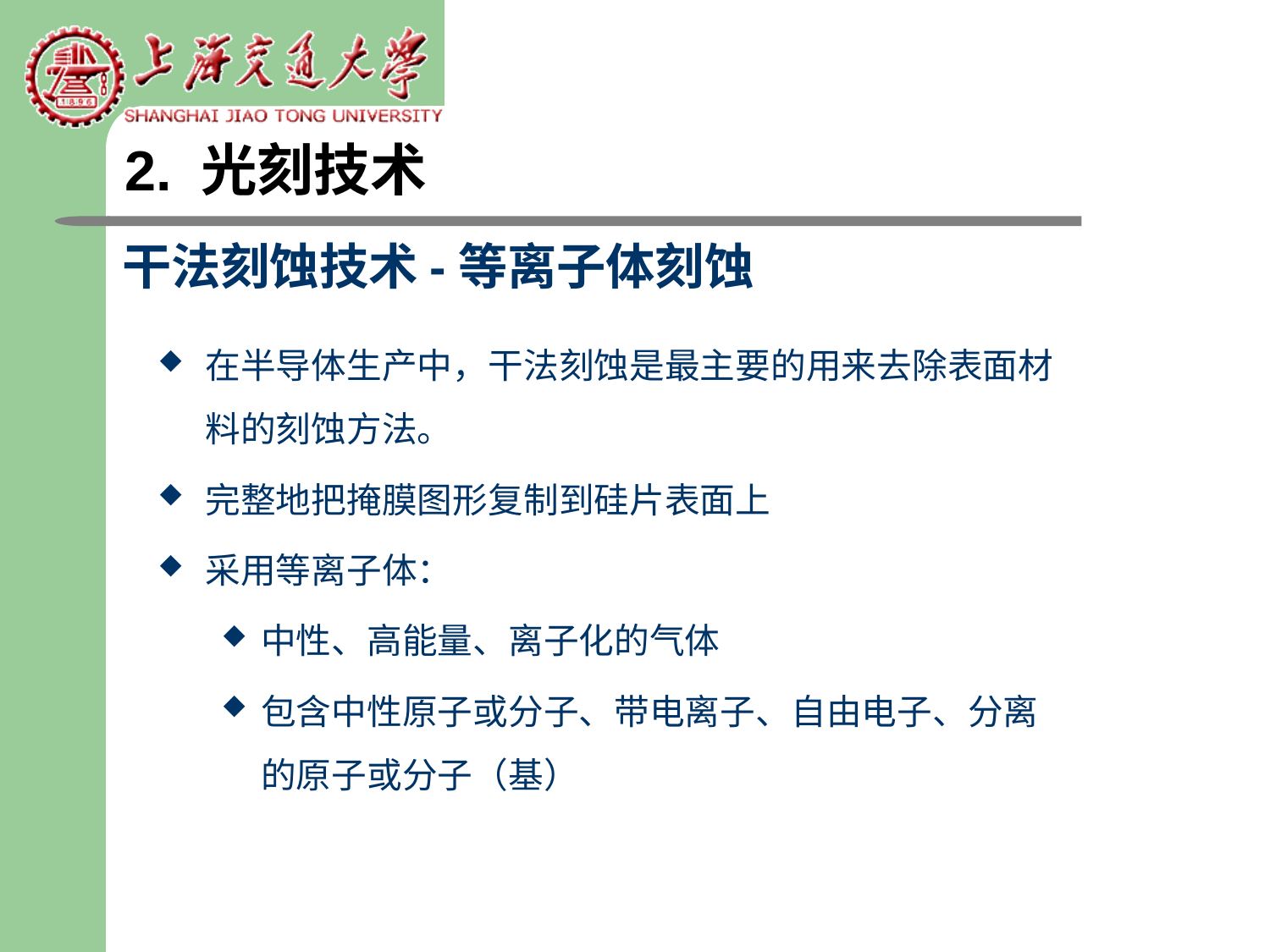

2. 光刻技术
干法刻蚀技术-等离子体刻蚀
在半导体生产中，干法刻蚀是最主要的用来去除表面材料的刻蚀方法。
完整地把掩膜图形复制到硅片表面上
采用等离子体：
中性、高能量、离子化的气体
包含中性原子或分子、带电离子、自由电子、分离的原子或分子（基）